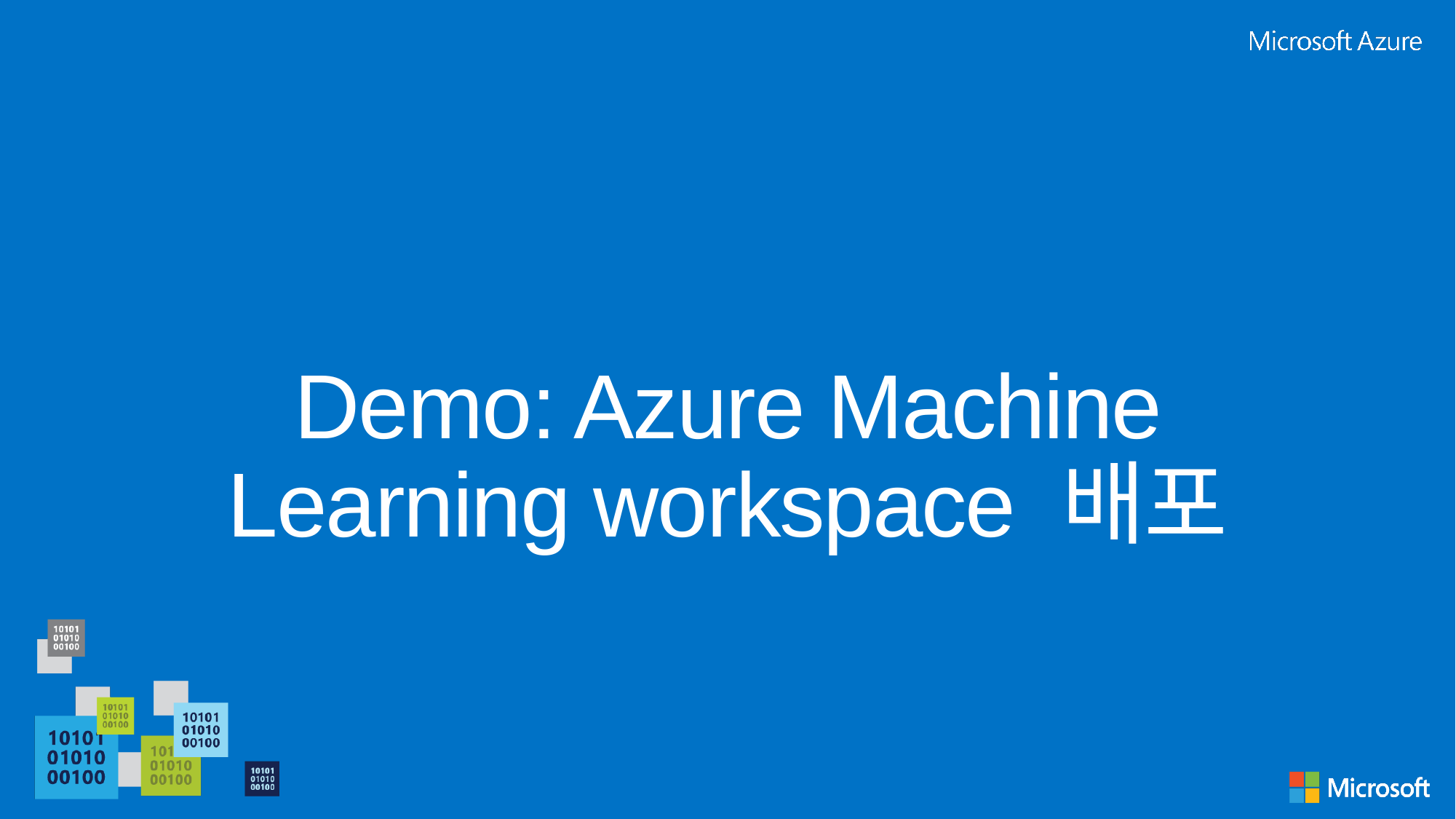

# Demo: Azure Machine Learning workspace 배포